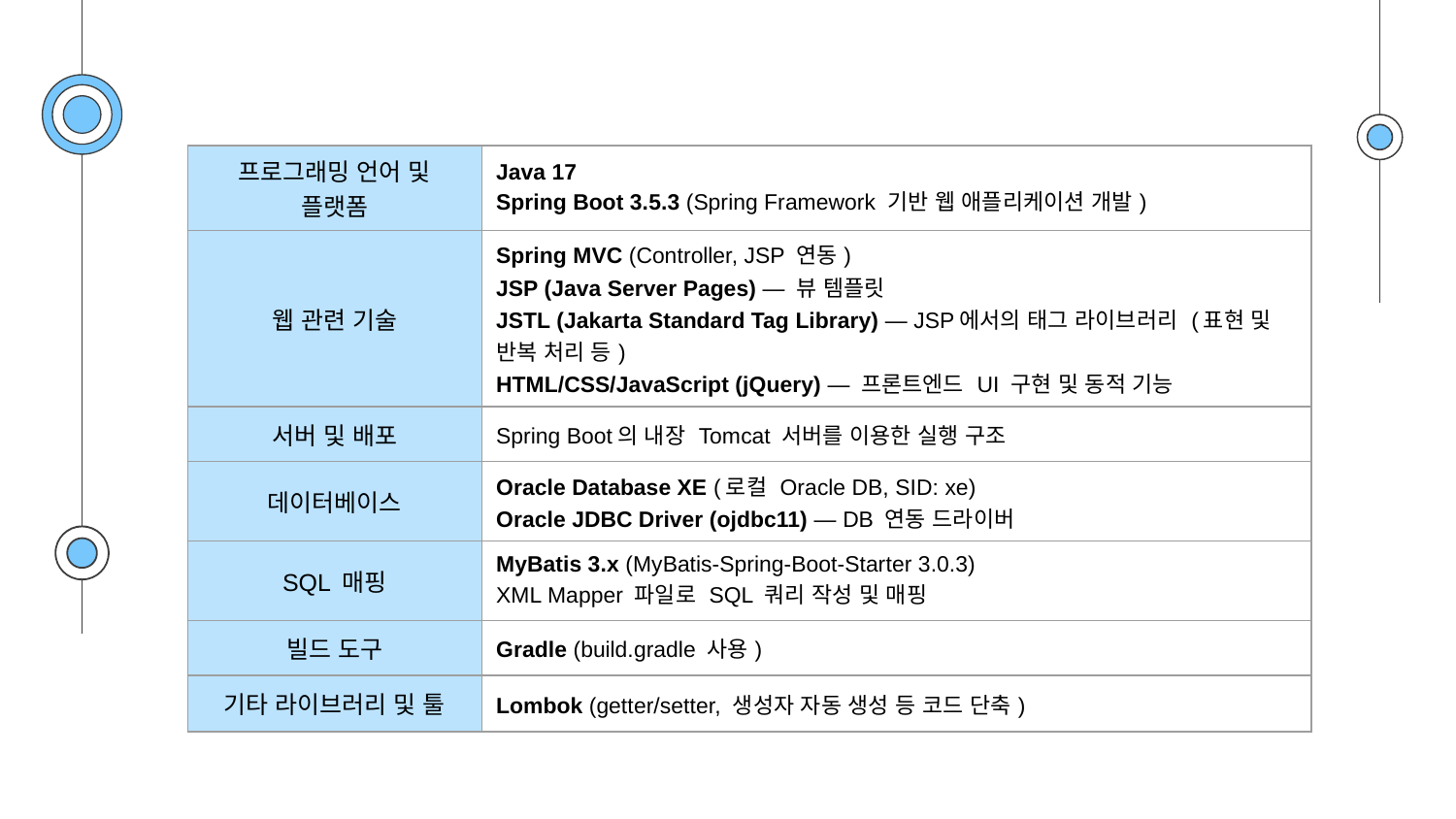

| 프로그래밍 언어 및 플랫폼 | Java 17 Spring Boot 3.5.3 (Spring Framework 기반 웹 애플리케이션 개발) |
| --- | --- |
| 웹 관련 기술 | Spring MVC (Controller, JSP 연동) JSP (Java Server Pages) — 뷰 템플릿 JSTL (Jakarta Standard Tag Library) — JSP에서의 태그 라이브러리 (표현 및 반복 처리 등) HTML/CSS/JavaScript (jQuery) — 프론트엔드 UI 구현 및 동적 기능 |
| 서버 및 배포 | Spring Boot의 내장 Tomcat 서버를 이용한 실행 구조 |
| 데이터베이스 | Oracle Database XE (로컬 Oracle DB, SID: xe) Oracle JDBC Driver (ojdbc11) — DB 연동 드라이버 |
| SQL 매핑 | MyBatis 3.x (MyBatis-Spring-Boot-Starter 3.0.3) XML Mapper 파일로 SQL 쿼리 작성 및 매핑 |
| 빌드 도구 | Gradle (build.gradle 사용) |
| 기타 라이브러리 및 툴 | Lombok (getter/setter, 생성자 자동 생성 등 코드 단축) |